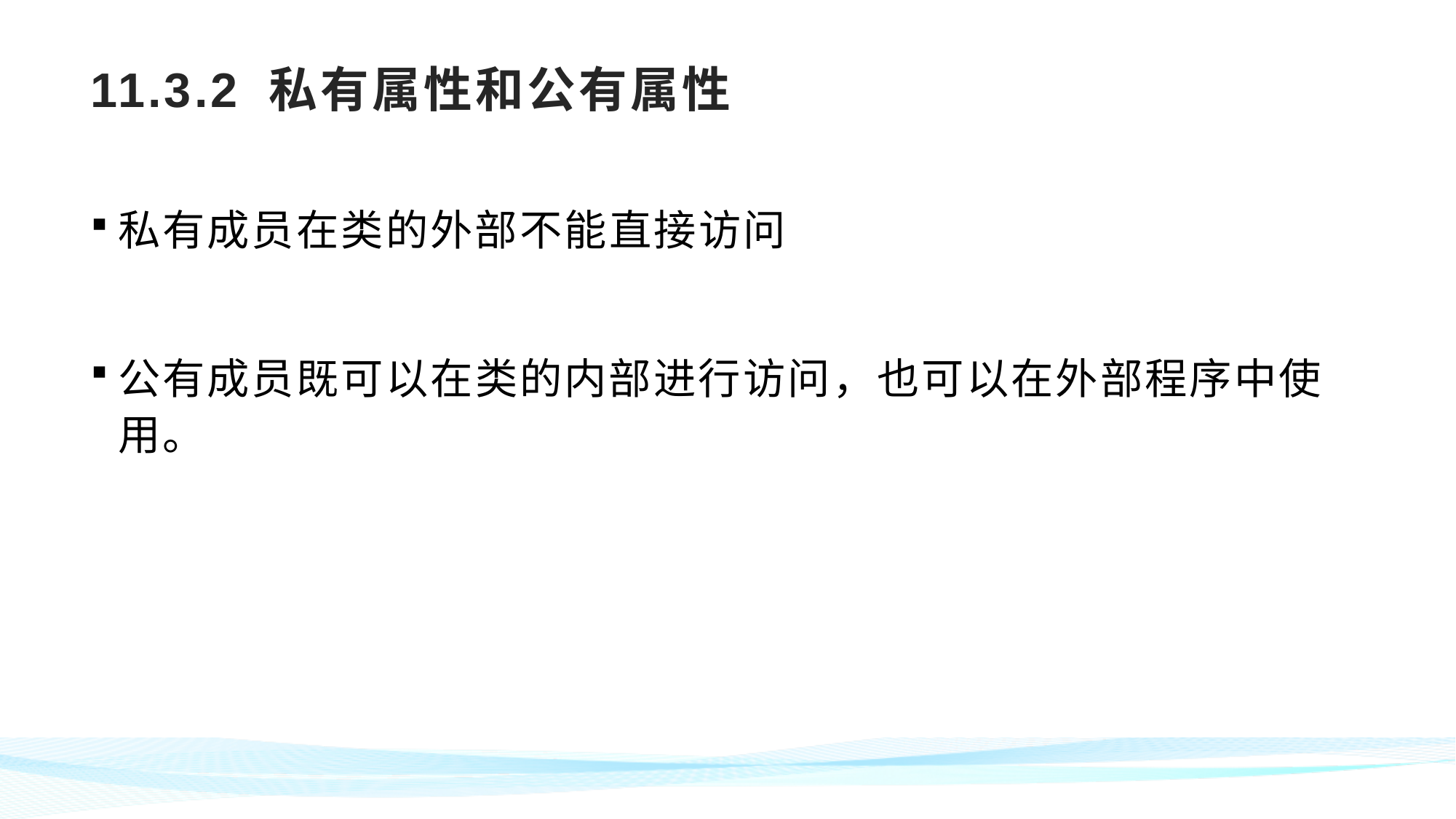

# 11.3.2 私有属性和公有属性

私有成员在类的外部不能直接访问

公有成员既可以在类的内部进行访问，也可以在外部程序中使用。